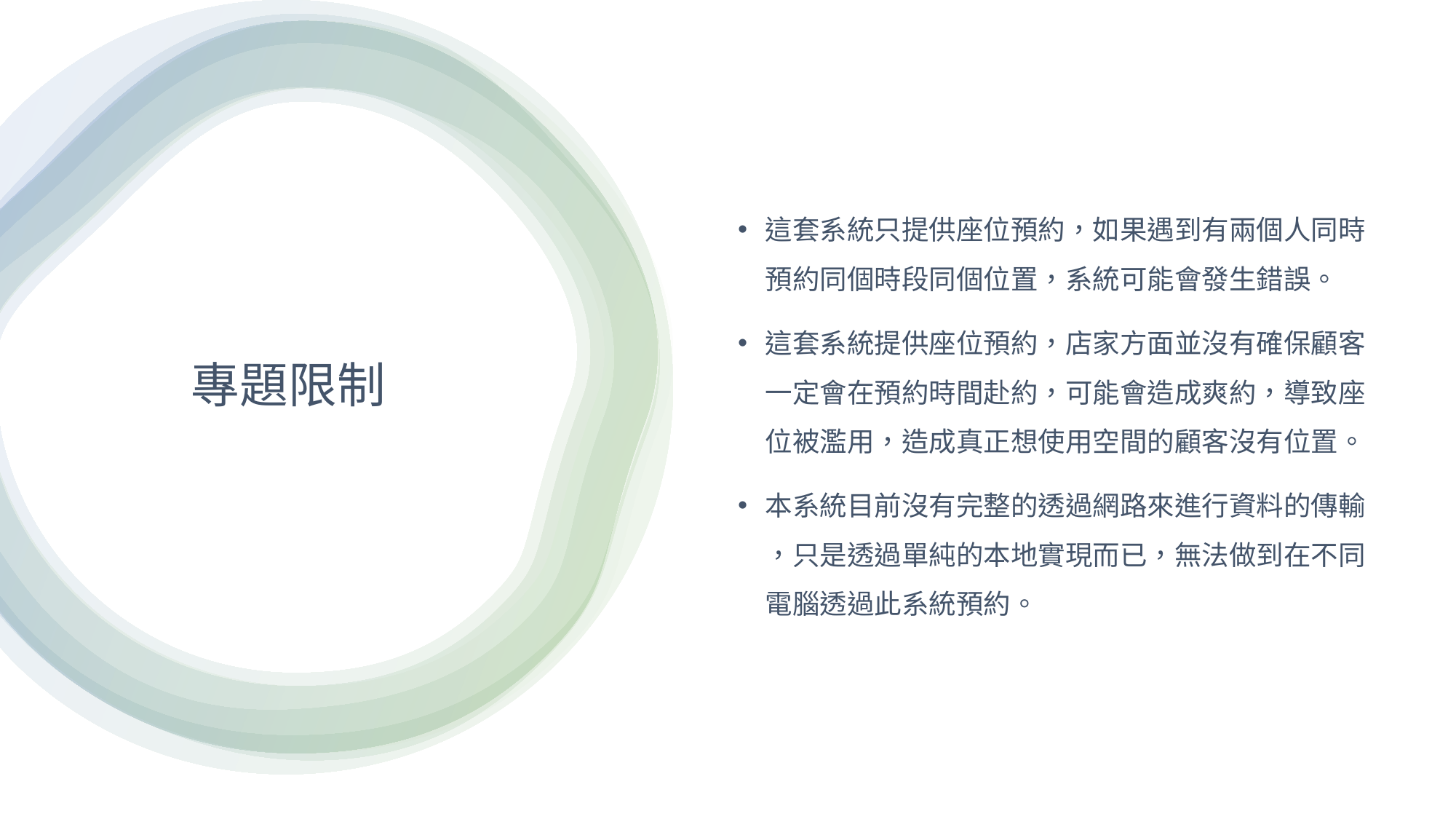

這套系統只提供座位預約，如果遇到有兩個人同時預約同個時段同個位置，系統可能會發生錯誤。
這套系統提供座位預約，店家方面並沒有確保顧客一定會在預約時間赴約，可能會造成爽約，導致座位被濫用，造成真正想使用空間的顧客沒有位置。
本系統目前沒有完整的透過網路來進行資料的傳輸
，只是透過單純的本地實現而已，無法做到在不同電腦透過此系統預約。
# 專題限制